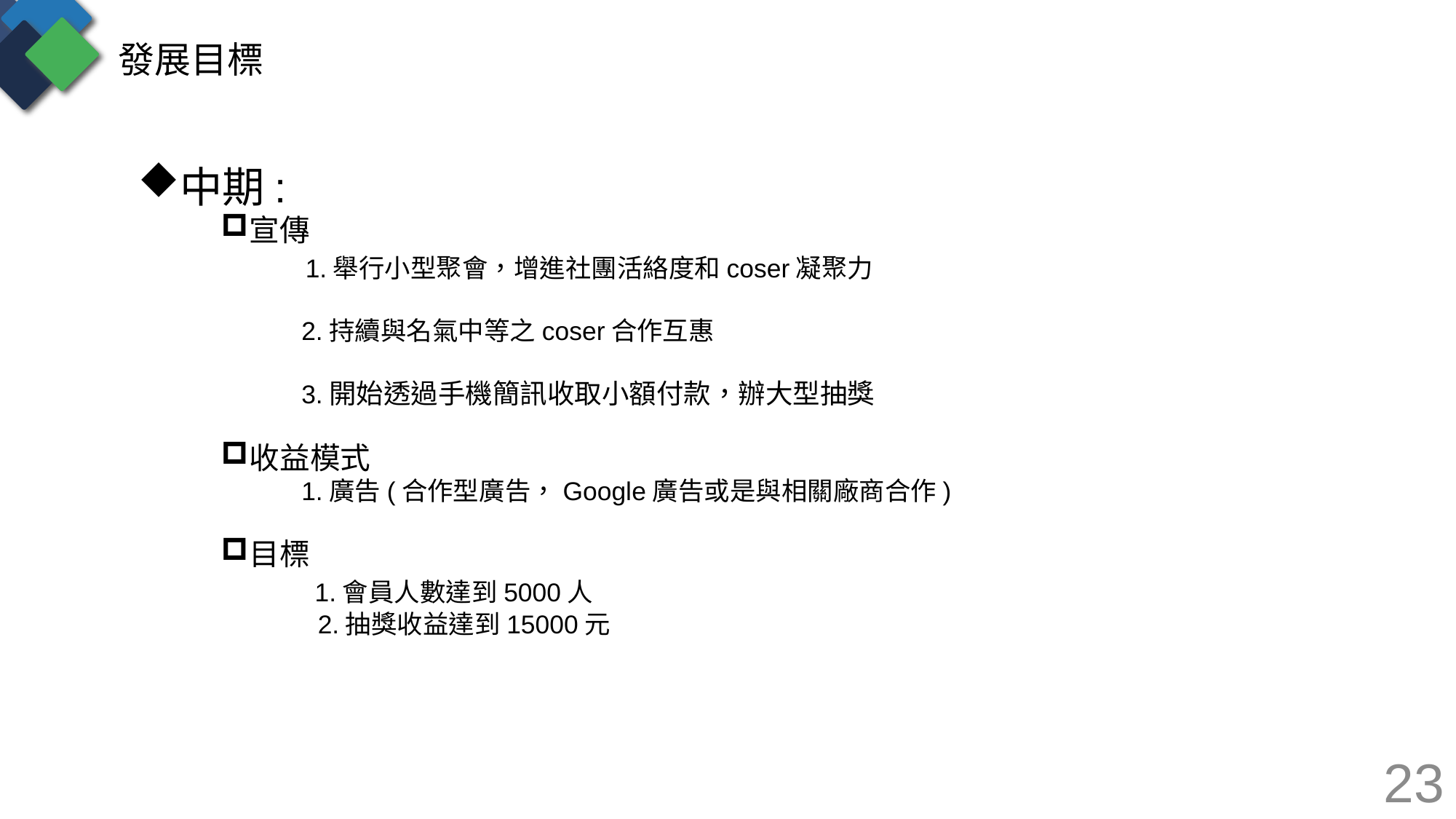

發展目標
中期:
宣傳
       1.舉行小型聚會，增進社團活絡度和coser凝聚力
2.持續與名氣中等之coser合作互惠

3.開始透過手機簡訊收取小額付款，辦大型抽獎

收益模式
1.廣告(合作型廣告，Google廣告或是與相關廠商合作)

目標
　　1.會員人數達到5000人
          2.抽獎收益達到15000元
23